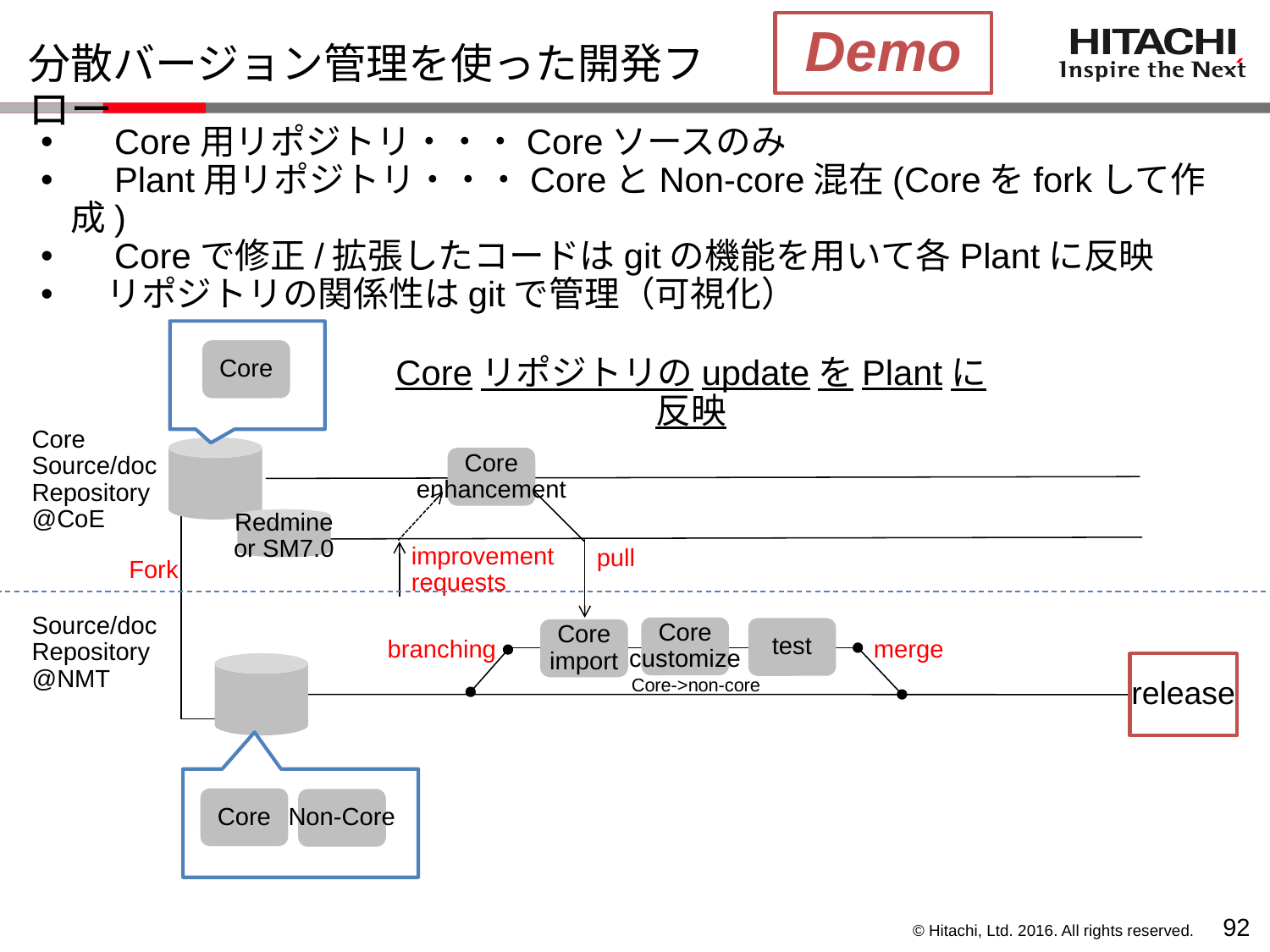

Demo
# 分散バージョン管理を使った開発フロー
　Core用リポジトリ・・・Coreソースのみ
　Plant用リポジトリ・・・CoreとNon-core混在(Coreをforkして作成)
　Coreで修正/拡張したコードはgitの機能を用いて各Plantに反映
　リポジトリの関係性はgitで管理（可視化）

Core
CoreリポジトリのupdateをPlantに反映
Core
Source/doc
Repository
@CoE

Core
enhancement
Redmine
or SM7.0
improvement
requests
pull
Fork
Source/doc
Repository
@NMT
Core
customize
test
Core
import
branching
merge

release
Core->non-core

Core
Non-Core
92